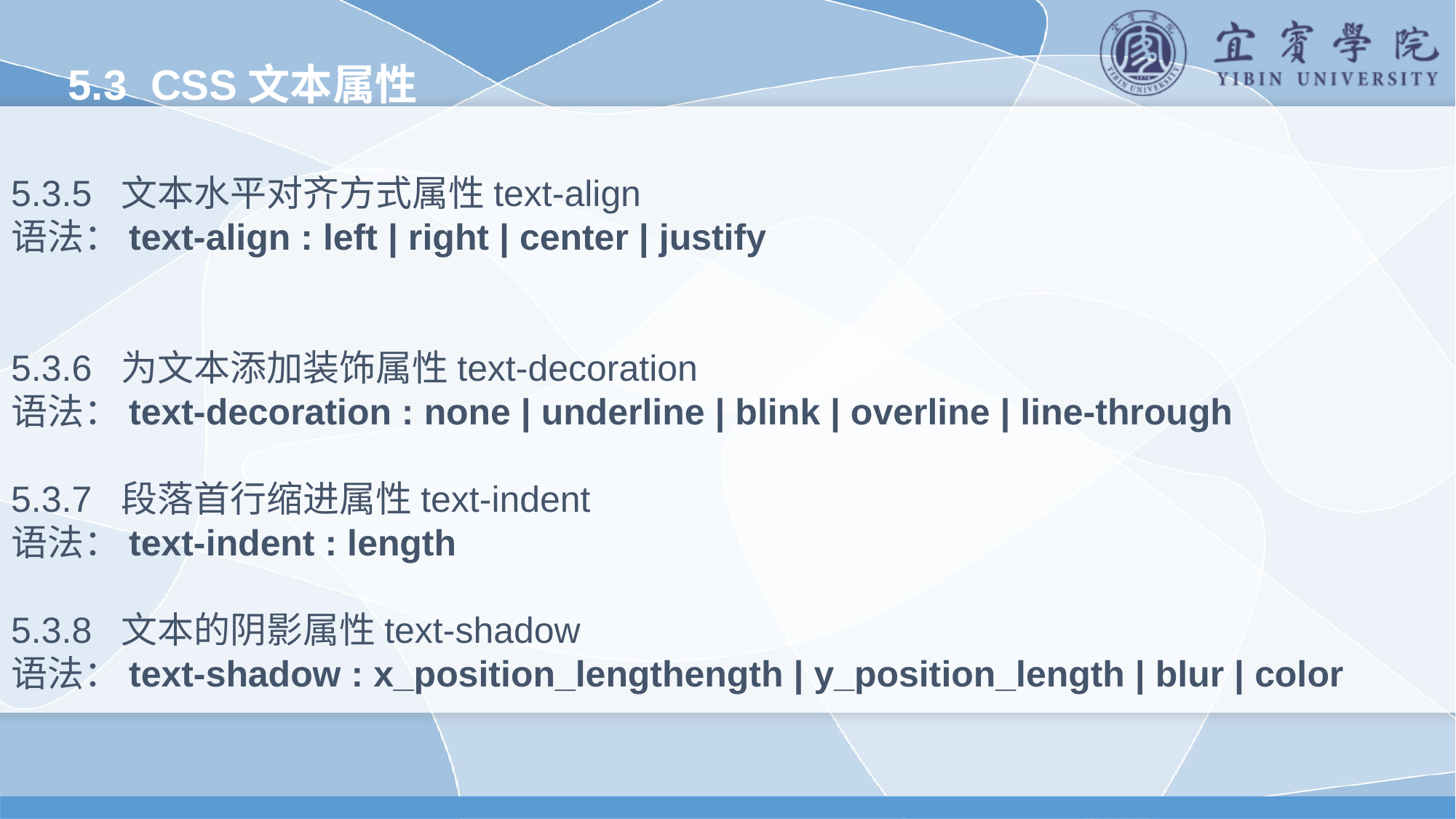

5.3  CSS文本属性
5.3.5  文本水平对齐方式属性text-align
语法：text-align : left | right | center | justify

5.3.6  为文本添加装饰属性text-decoration
语法：text-decoration : none | underline | blink | overline | line-through

5.3.7  段落首行缩进属性text-indent
语法：text-indent : length

5.3.8  文本的阴影属性text-shadow
语法：text-shadow : x_position_lengthength | y_position_length | blur | color